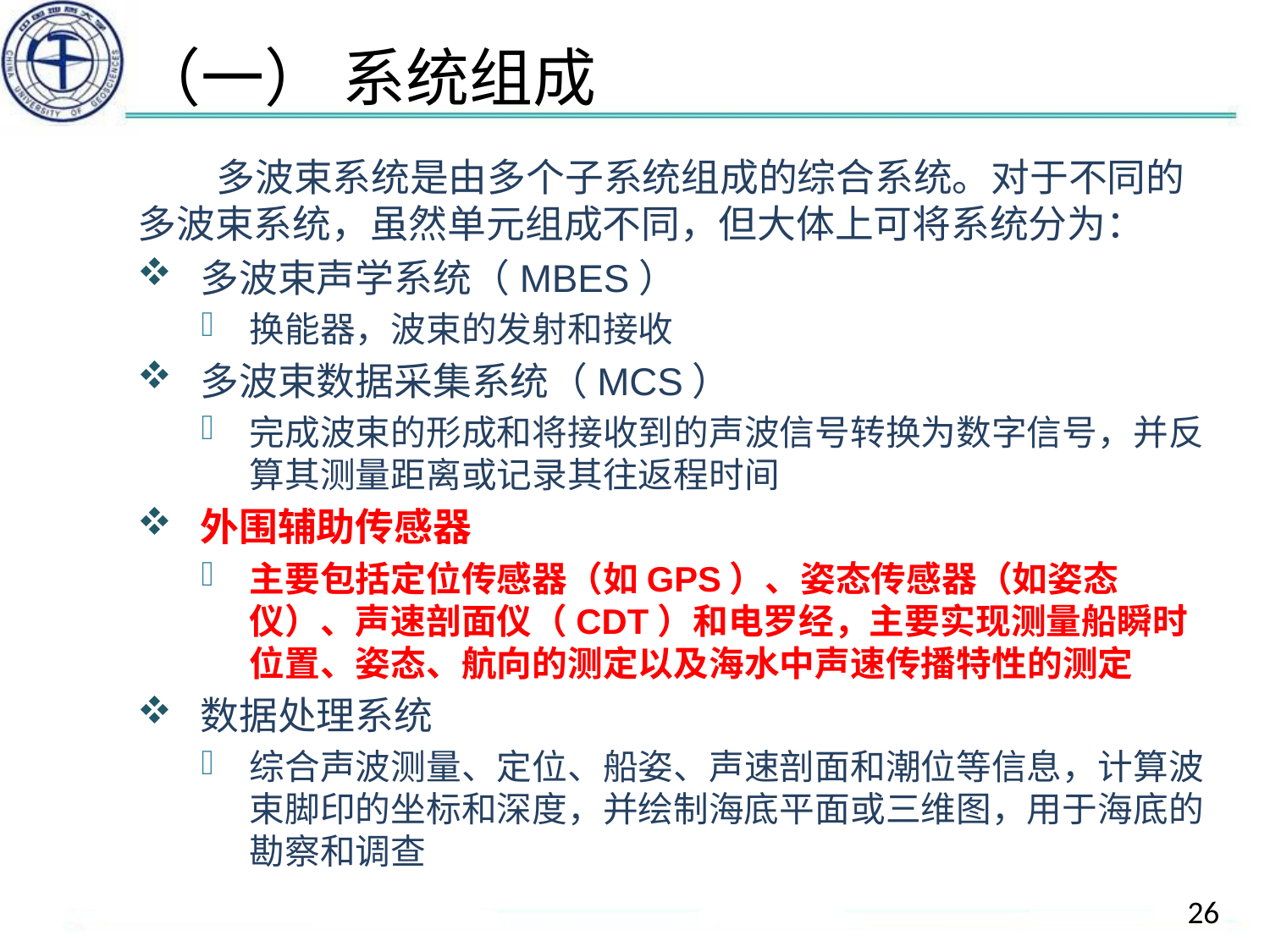

# （一） 系统组成
        多波束系统是由多个子系统组成的综合系统。对于不同的多波束系统，虽然单元组成不同，但大体上可将系统分为：
多波束声学系统（MBES）
换能器，波束的发射和接收
多波束数据采集系统（MCS）
完成波束的形成和将接收到的声波信号转换为数字信号，并反算其测量距离或记录其往返程时间
外围辅助传感器
主要包括定位传感器（如GPS）、姿态传感器（如姿态仪）、声速剖面仪（CDT）和电罗经，主要实现测量船瞬时位置、姿态、航向的测定以及海水中声速传播特性的测定
数据处理系统
综合声波测量、定位、船姿、声速剖面和潮位等信息，计算波束脚印的坐标和深度，并绘制海底平面或三维图，用于海底的勘察和调查
26